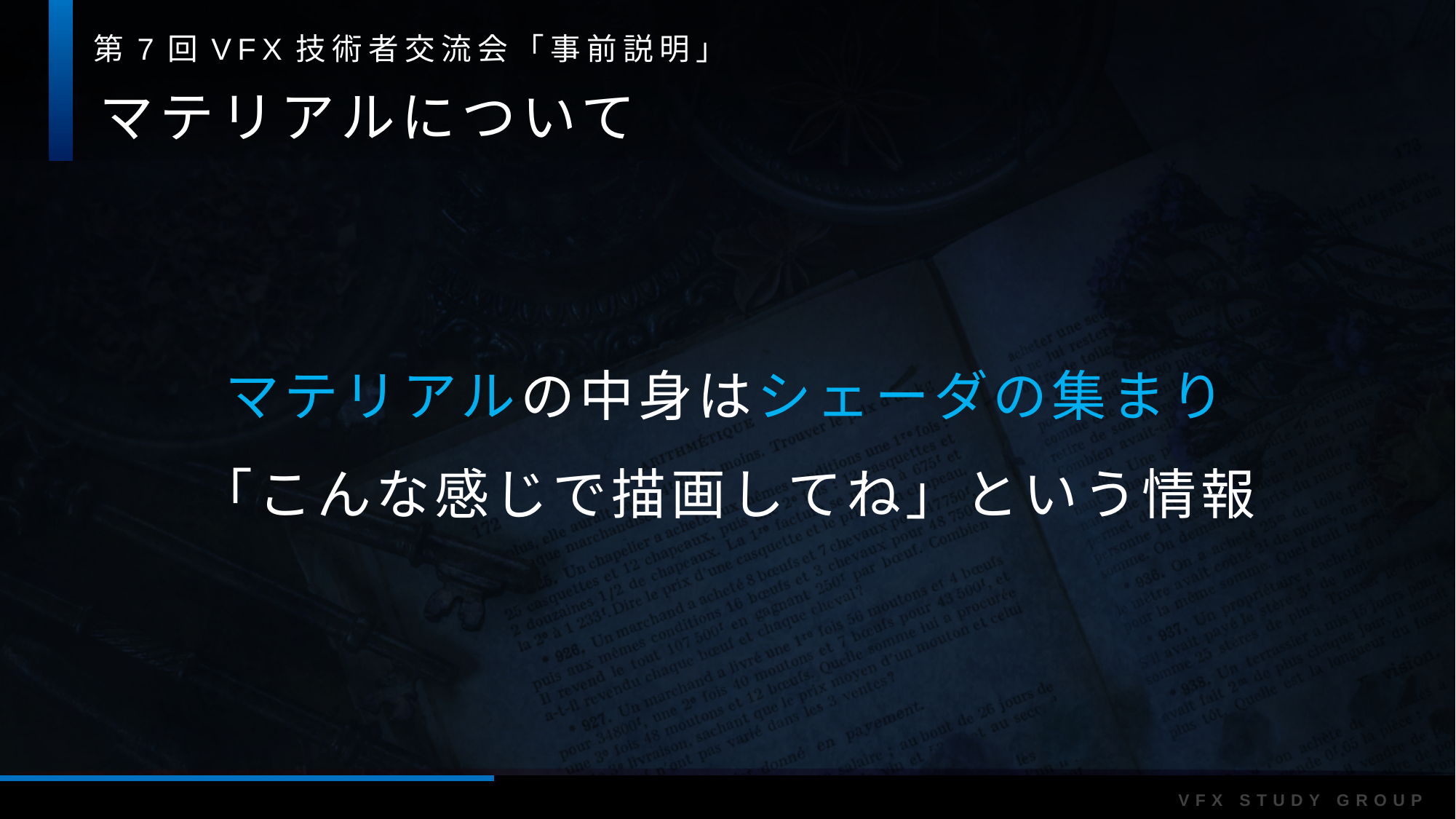

マテリアルについて
マテリアルの中身はシェーダの集まり
「こんな感じで描画してね」という情報